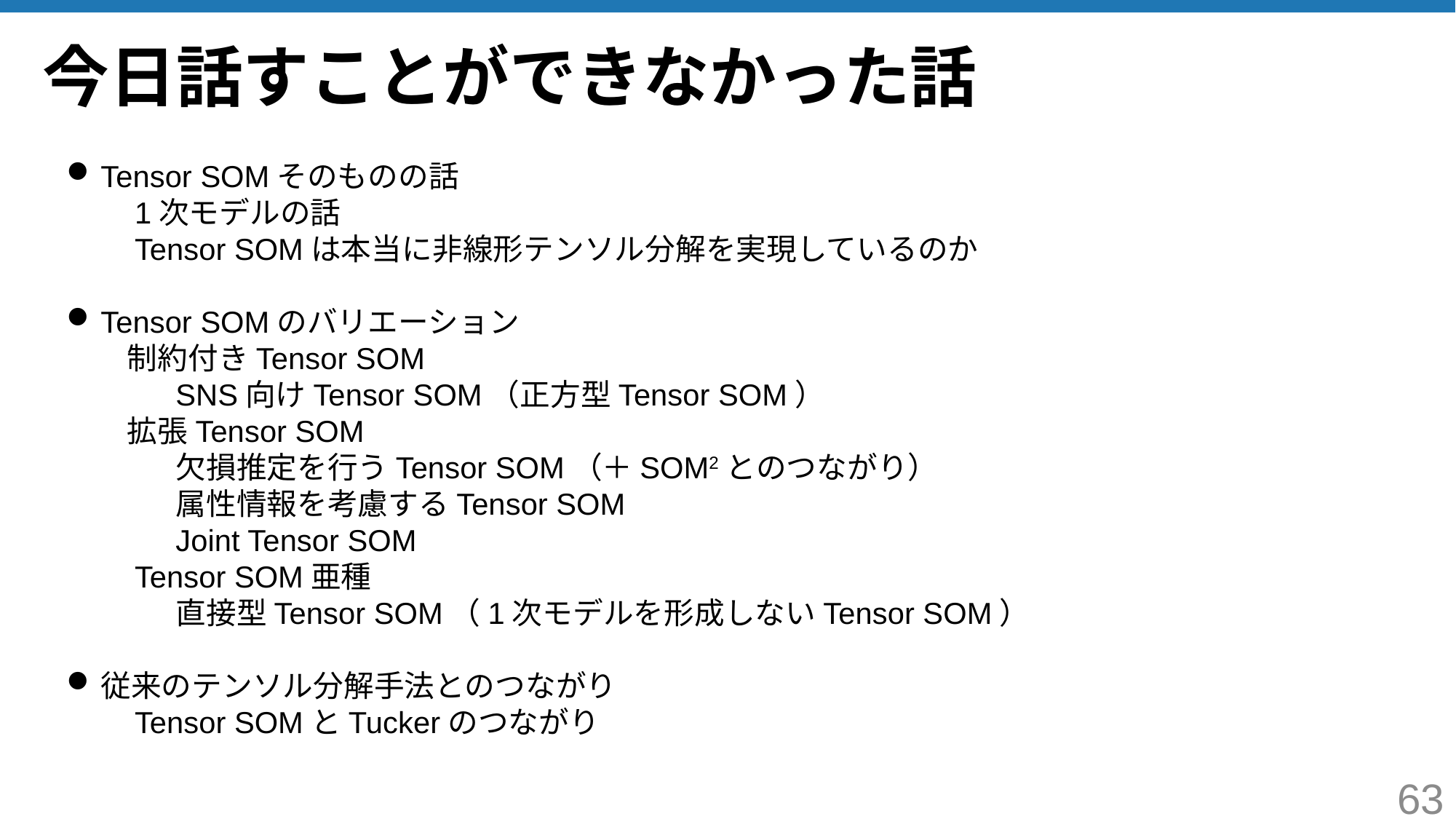

# 今日話すことができなかった話
Tensor SOMそのものの話
　　1次モデルの話
　　Tensor SOMは本当に非線形テンソル分解を実現しているのか

Tensor SOMのバリエーション
　　制約付きTensor SOM
	SNS向けTensor SOM（正方型Tensor SOM）
　　拡張Tensor SOM
	欠損推定を行うTensor SOM（＋SOM2とのつながり）
　　	属性情報を考慮するTensor SOM
	Joint Tensor SOM
　　Tensor SOM亜種
	直接型Tensor SOM（1次モデルを形成しないTensor SOM）

従来のテンソル分解手法とのつながり
　　Tensor SOMとTuckerのつながり
63